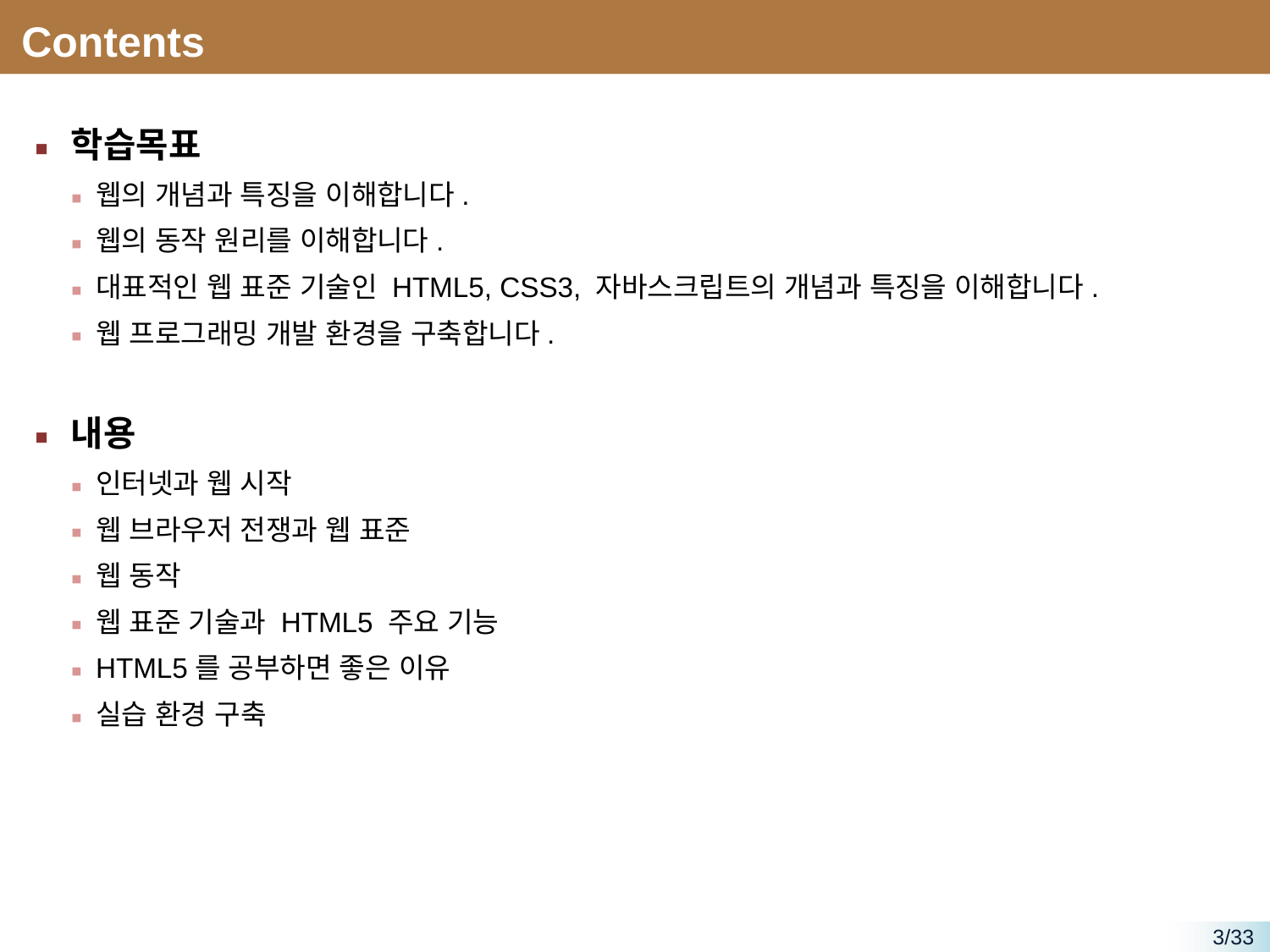

# Contents
학습목표
웹의 개념과 특징을 이해합니다.
웹의 동작 원리를 이해합니다.
대표적인 웹 표준 기술인 HTML5, CSS3, 자바스크립트의 개념과 특징을 이해합니다.
웹 프로그래밍 개발 환경을 구축합니다.

내용
인터넷과 웹 시작
웹 브라우저 전쟁과 웹 표준
웹 동작
웹 표준 기술과 HTML5 주요 기능
HTML5를 공부하면 좋은 이유
실습 환경 구축